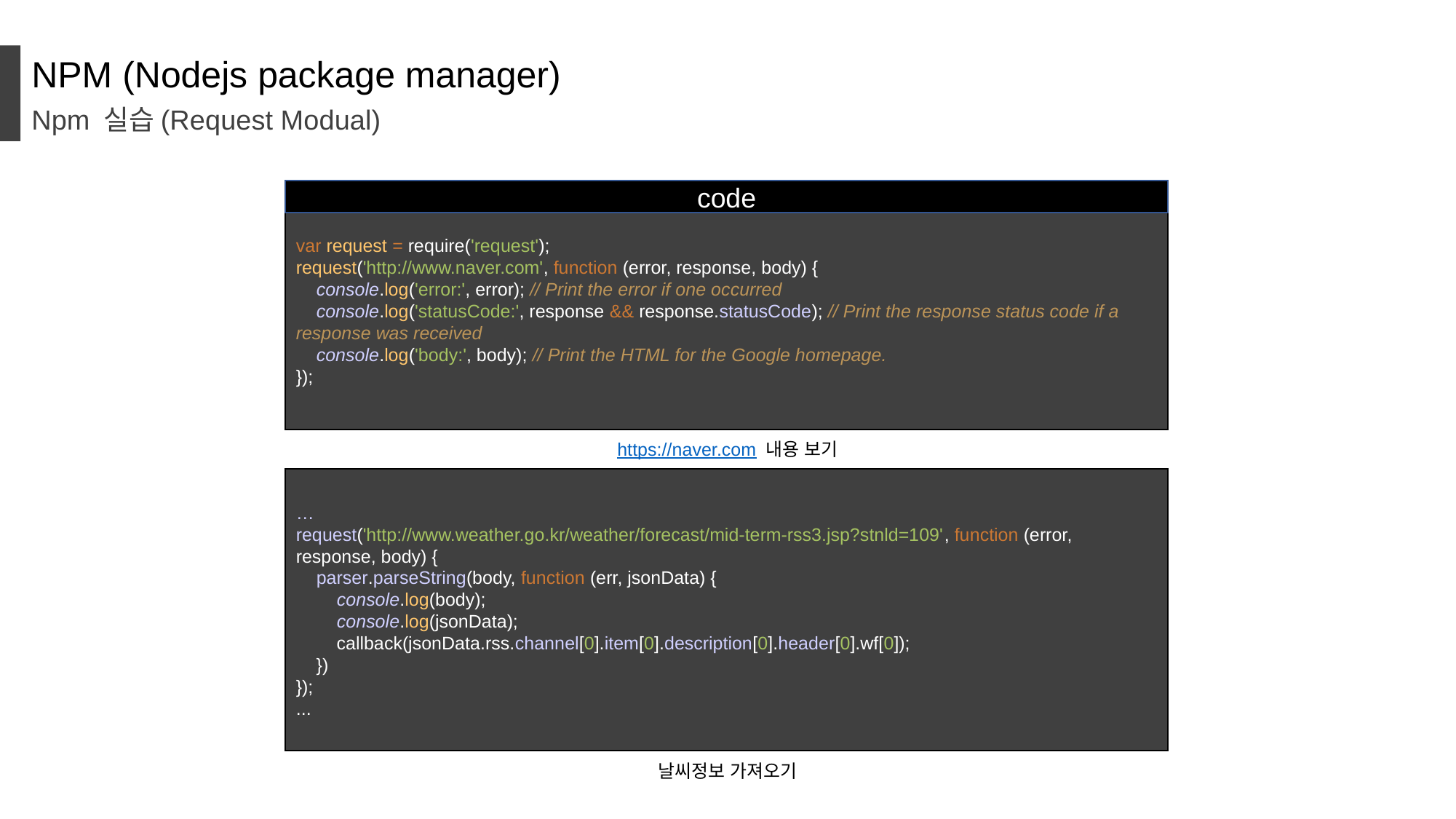

NPM (Nodejs package manager)
Npm 실습(Request Modual)
code
var request = require('request');
request('http://www.naver.com', function (error, response, body) {
    console.log('error:', error); // Print the error if one occurred
    console.log('statusCode:', response && response.statusCode); // Print the response status code if a response was received
    console.log('body:', body); // Print the HTML for the Google homepage.
});
https://naver.com 내용 보기
…
request('http://www.weather.go.kr/weather/forecast/mid-term-rss3.jsp?stnld=109', function (error, response, body) {
    parser.parseString(body, function (err, jsonData) {
        console.log(body);
        console.log(jsonData);
        callback(jsonData.rss.channel[0].item[0].description[0].header[0].wf[0]);
    })
});
...
날씨정보 가져오기